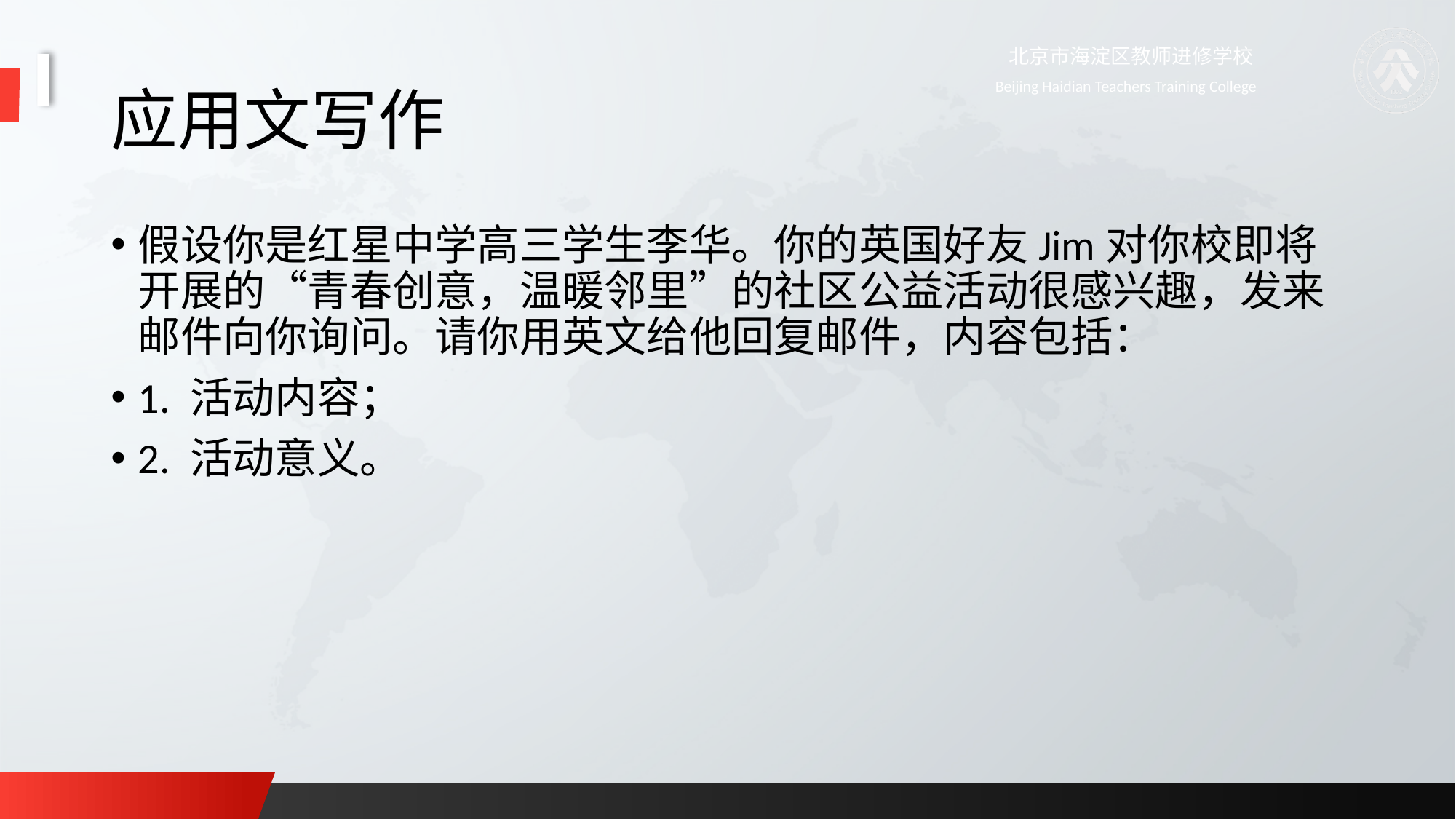

# 应用文写作
假设你是红星中学高三学生李华。你的英国好友Jim对你校即将开展的“青春创意，温暖邻里”的社区公益活动很感兴趣，发来邮件向你询问。请你用英文给他回复邮件，内容包括：
1. 活动内容；
2. 活动意义。